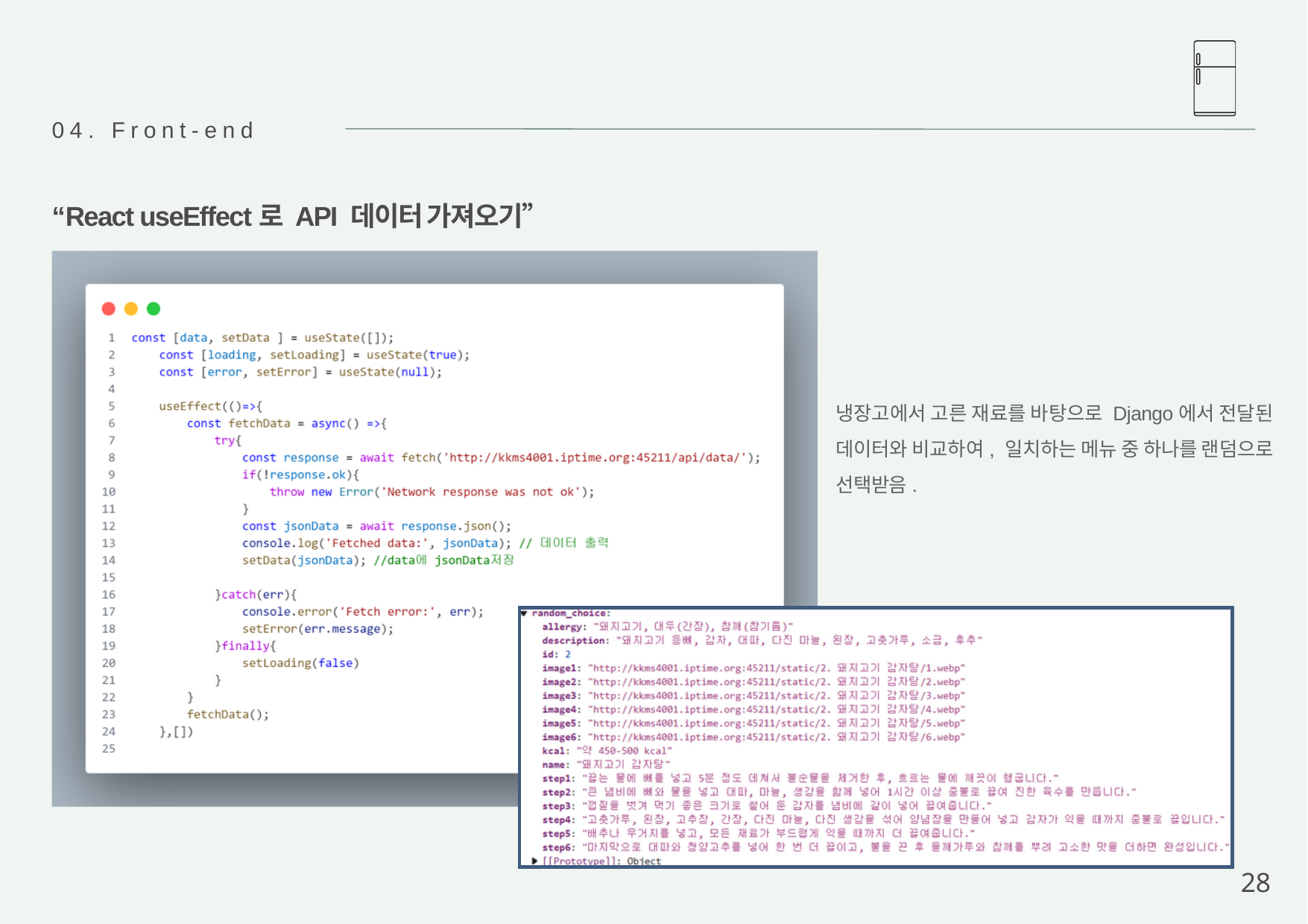

04. Front-end

“React useEffect로 API 데이터 가져오기”

냉장고에서 고른 재료를 바탕으로 Django에서 전달된 데이터와 비교하여, 일치하는 메뉴 중 하나를 랜덤으로 선택받음.

28